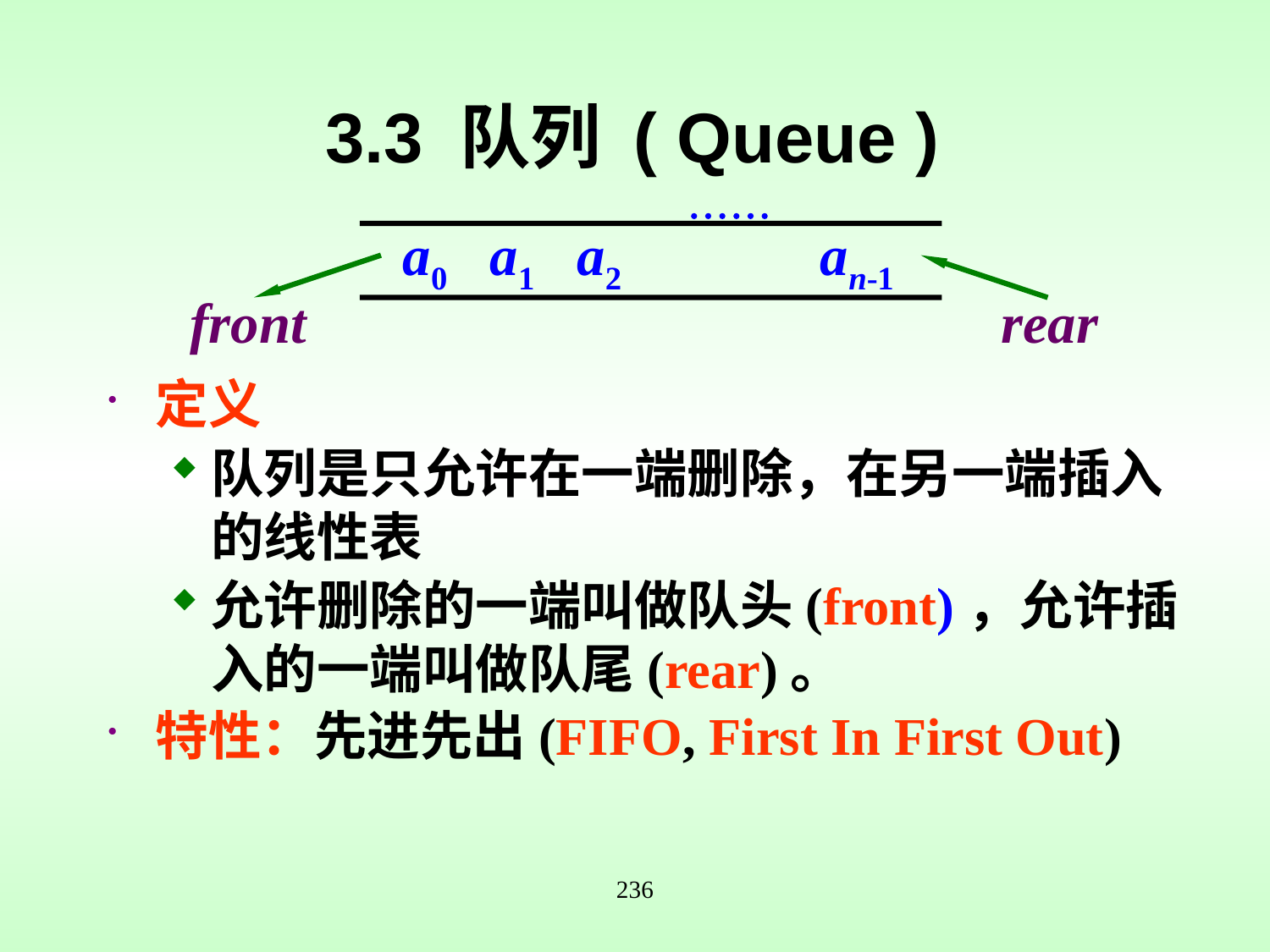

# 3.3 队列 ( Queue )
……
a0   a1   a2              an-1

front
rear

定义
队列是只允许在一端删除，在另一端插入的线性表
允许删除的一端叫做队头(front)，允许插入的一端叫做队尾(rear)。
特性：先进先出(FIFO, First In First Out)
236